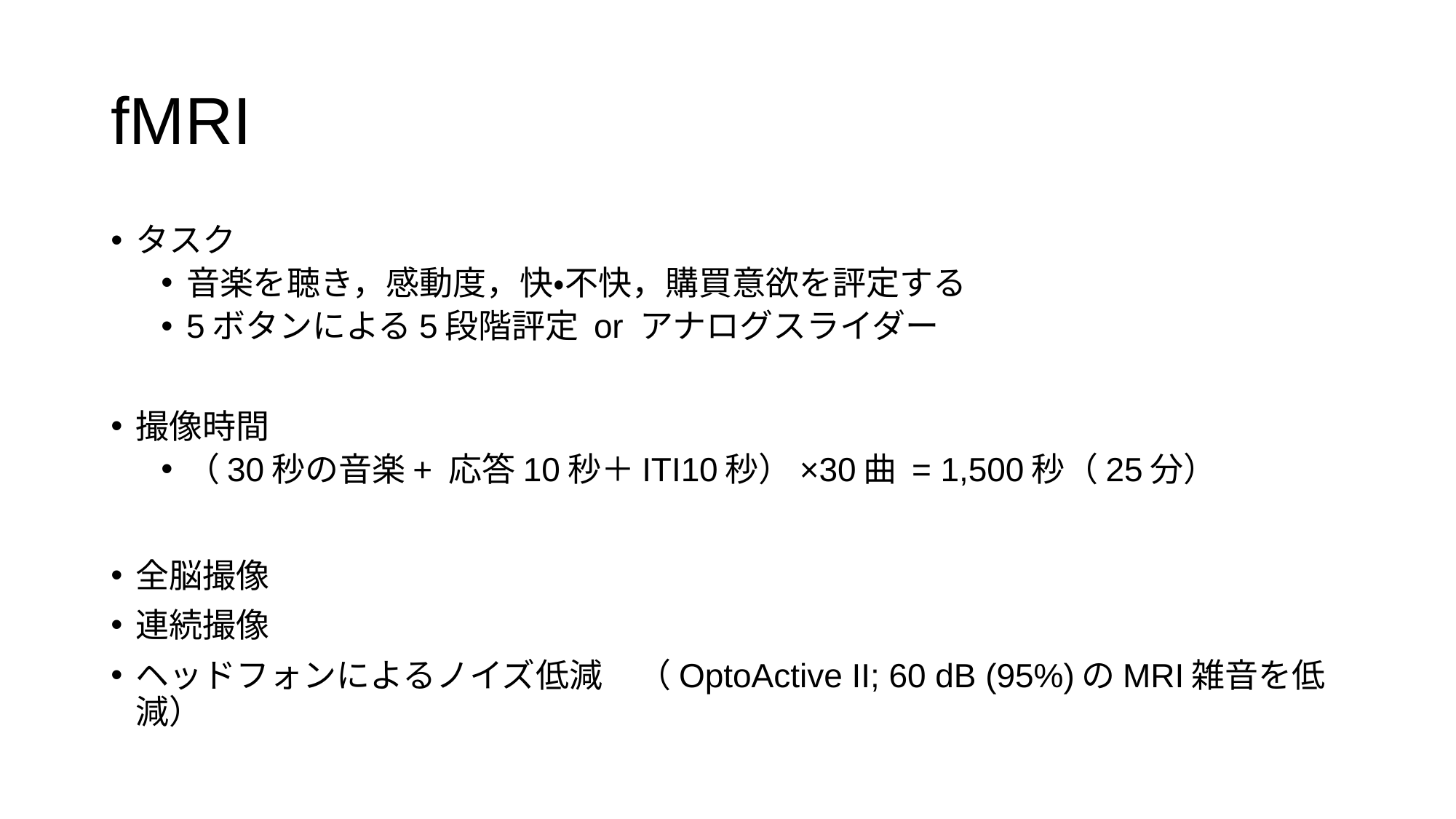

# fMRI
タスク
音楽を聴き，感動度，快・不快，購買意欲を評定する
5ボタンによる5段階評定 or アナログスライダー

撮像時間
（30秒の音楽+ 応答10秒＋ITI10秒）×30曲 = 1,500秒（25分）

全脳撮像
連続撮像
ヘッドフォンによるノイズ低減						（OptoActive II; 60 dB (95%)のMRI雑音を低減）